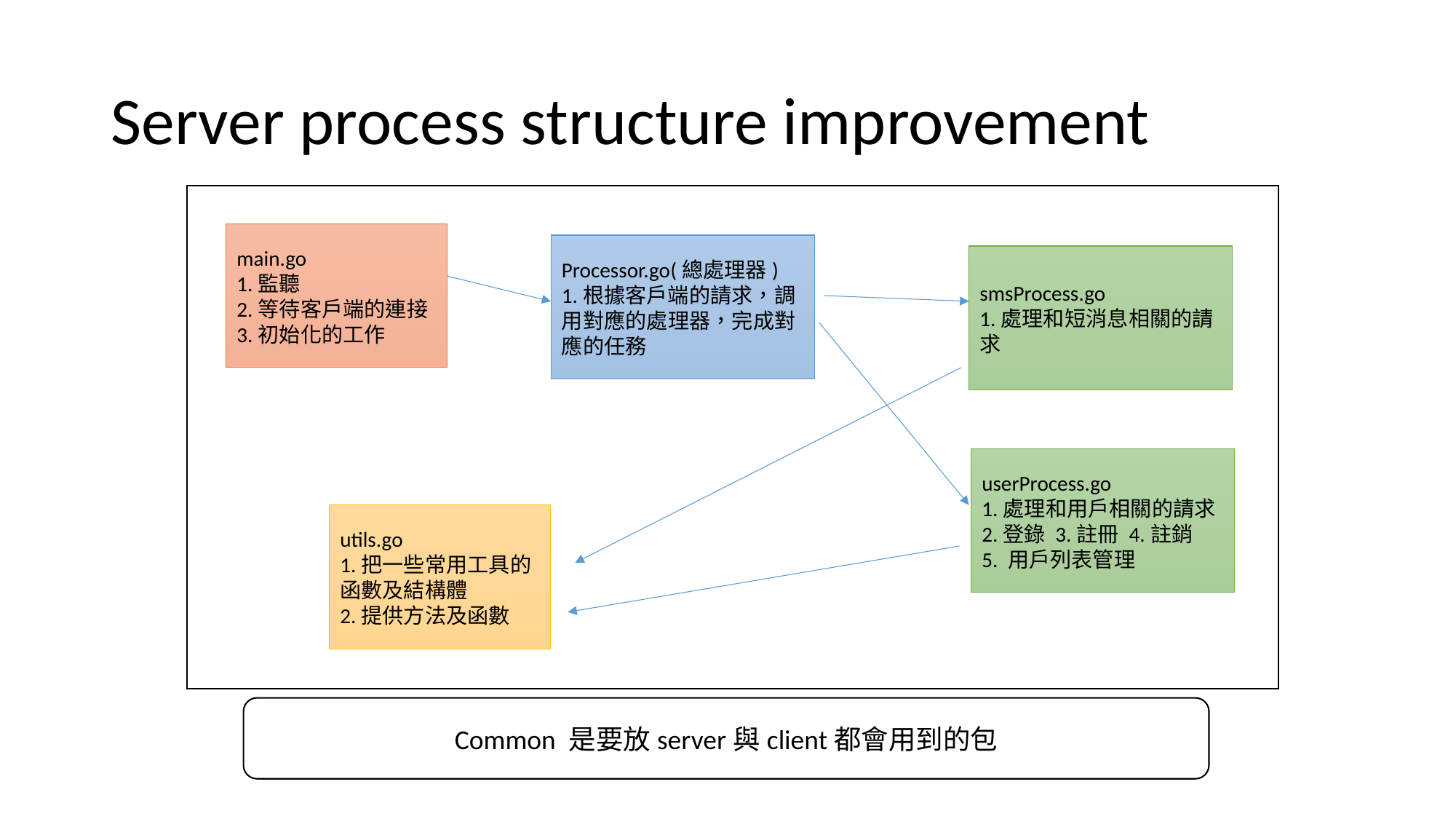

# Server process structure improvement

main.go
1.監聽
2.等待客戶端的連接
3.初始化的工作
Processor.go(總處理器)
1.根據客戶端的請求，調用對應的處理器，完成對應的任務
smsProcess.go
1.處理和短消息相關的請求
userProcess.go
1.處理和用戶相關的請求
2.登錄 3.註冊 4.註銷
5. 用戶列表管理
utils.go
1.把一些常用工具的函數及結構體
2.提供方法及函數
Common 是要放server與client都會用到的包